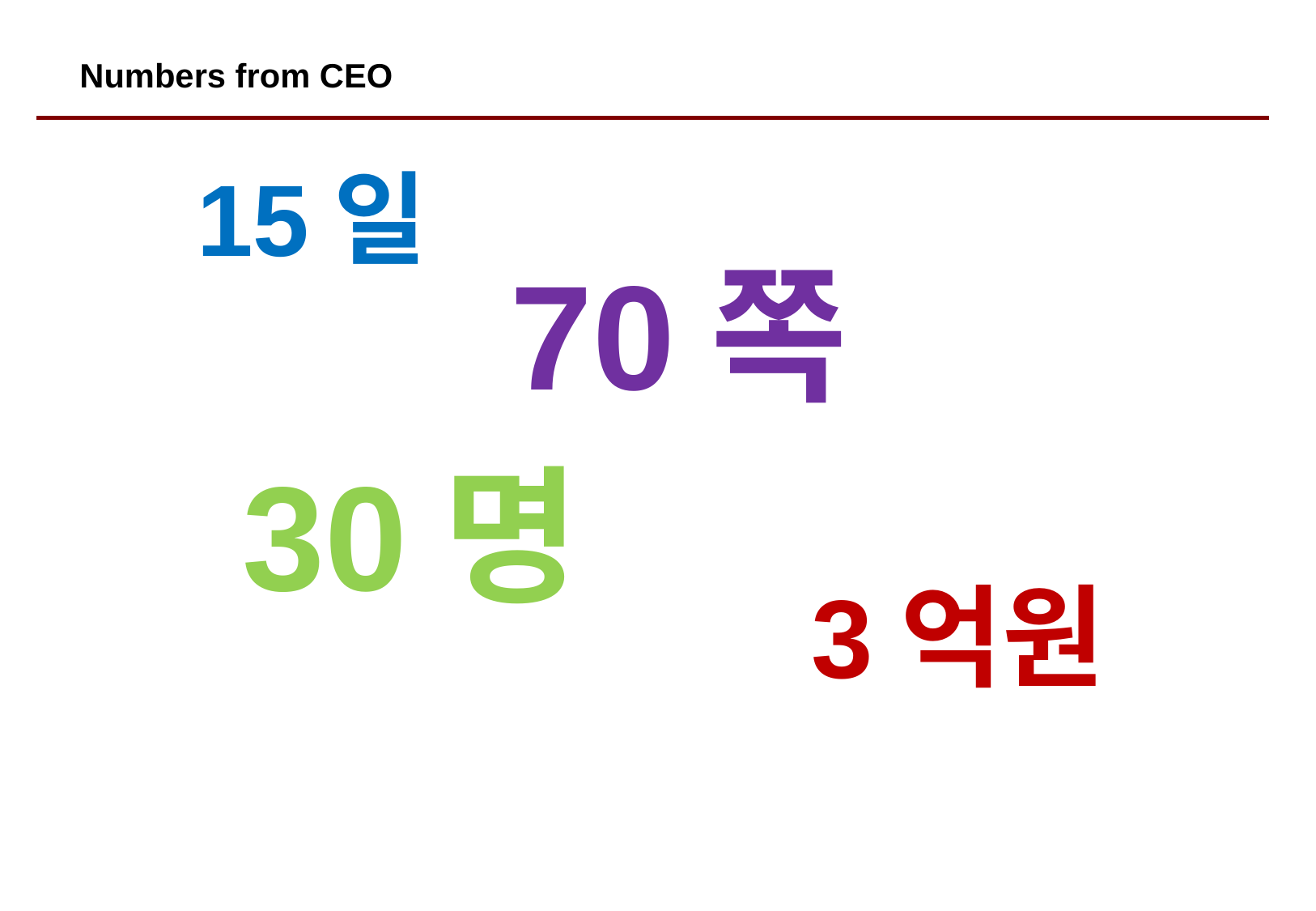

# Numbers from CEO
15일
70쪽
30명
3억원